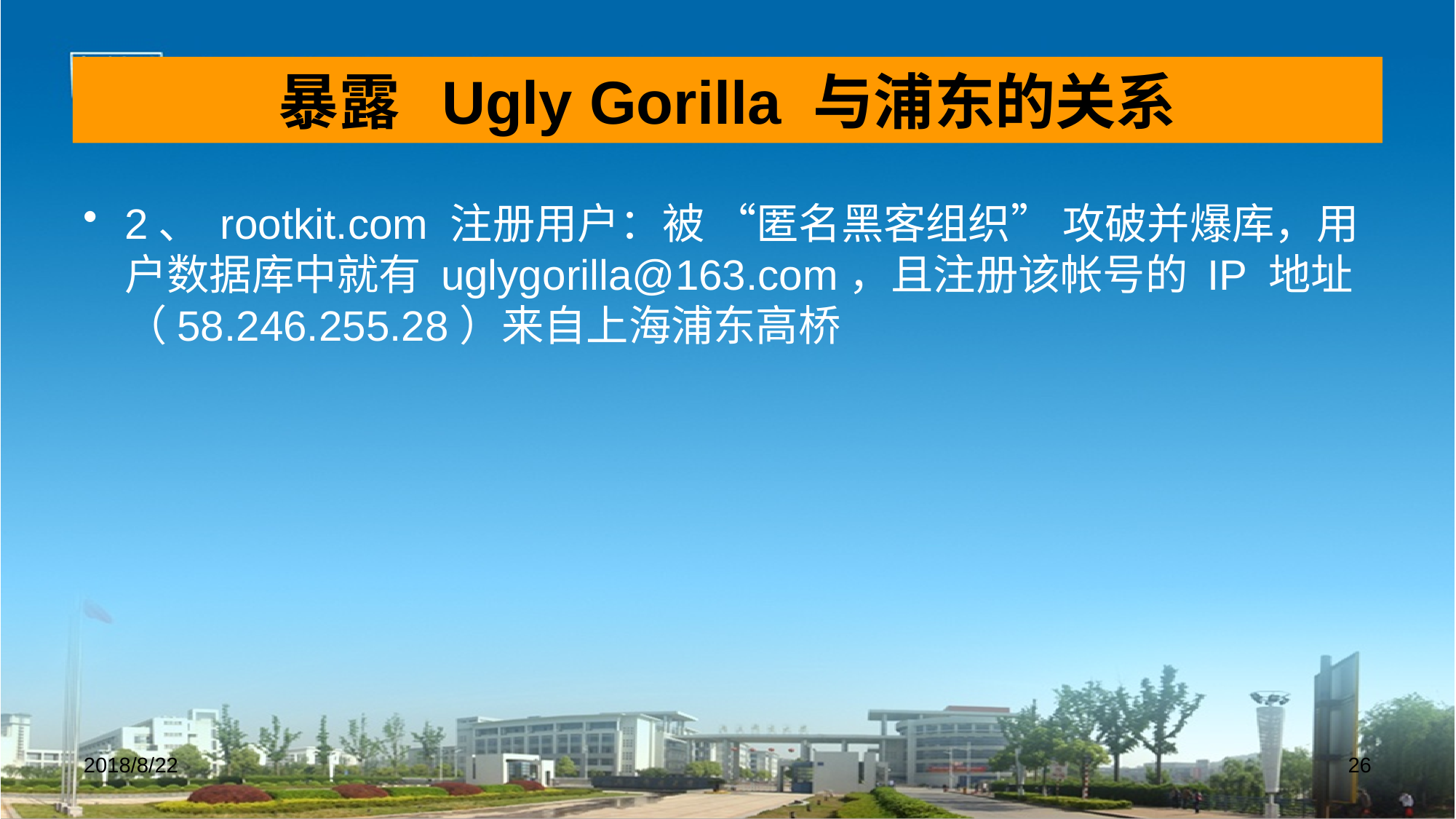

# 暴露  Ugly Gorilla 与浦东的关系
2、 rootkit.com 注册用户：被 “匿名黑客组织” 攻破并爆库，用户数据库中就有 uglygorilla@163.com，且注册该帐号的 IP 地址（58.246.255.28）来自上海浦东高桥
2018/8/22
26